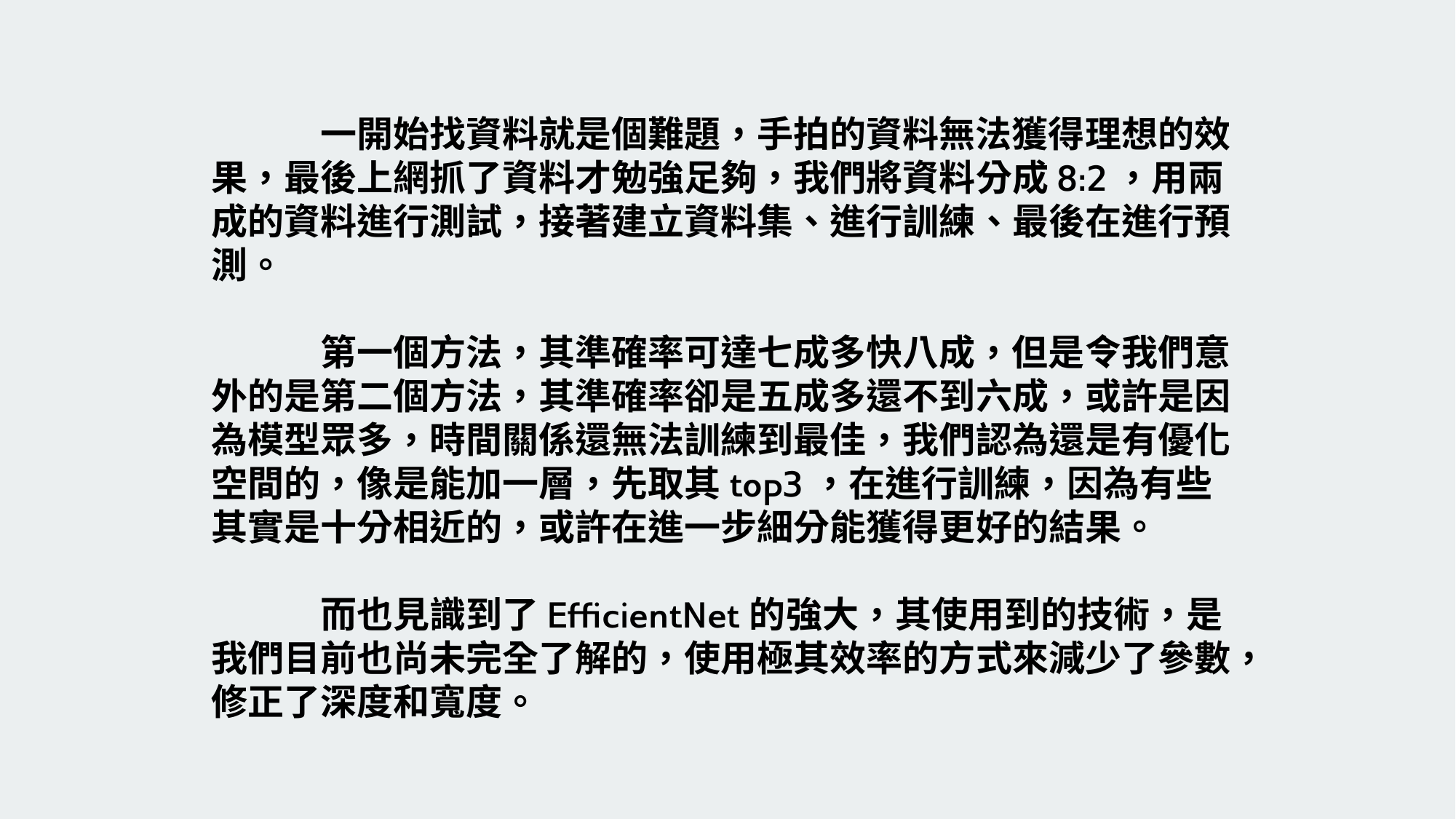

一開始找資料就是個難題，手拍的資料無法獲得理想的效果，最後上網抓了資料才勉強足夠，我們將資料分成8:2，用兩成的資料進行測試，接著建立資料集、進行訓練、最後在進行預測。

	第一個方法，其準確率可達七成多快八成，但是令我們意外的是第二個方法，其準確率卻是五成多還不到六成，或許是因為模型眾多，時間關係還無法訓練到最佳，我們認為還是有優化空間的，像是能加一層，先取其top3，在進行訓練，因為有些其實是十分相近的，或許在進一步細分能獲得更好的結果。

	而也見識到了EfficientNet的強大，其使用到的技術，是我們目前也尚未完全了解的，使用極其效率的方式來減少了參數，修正了深度和寬度。